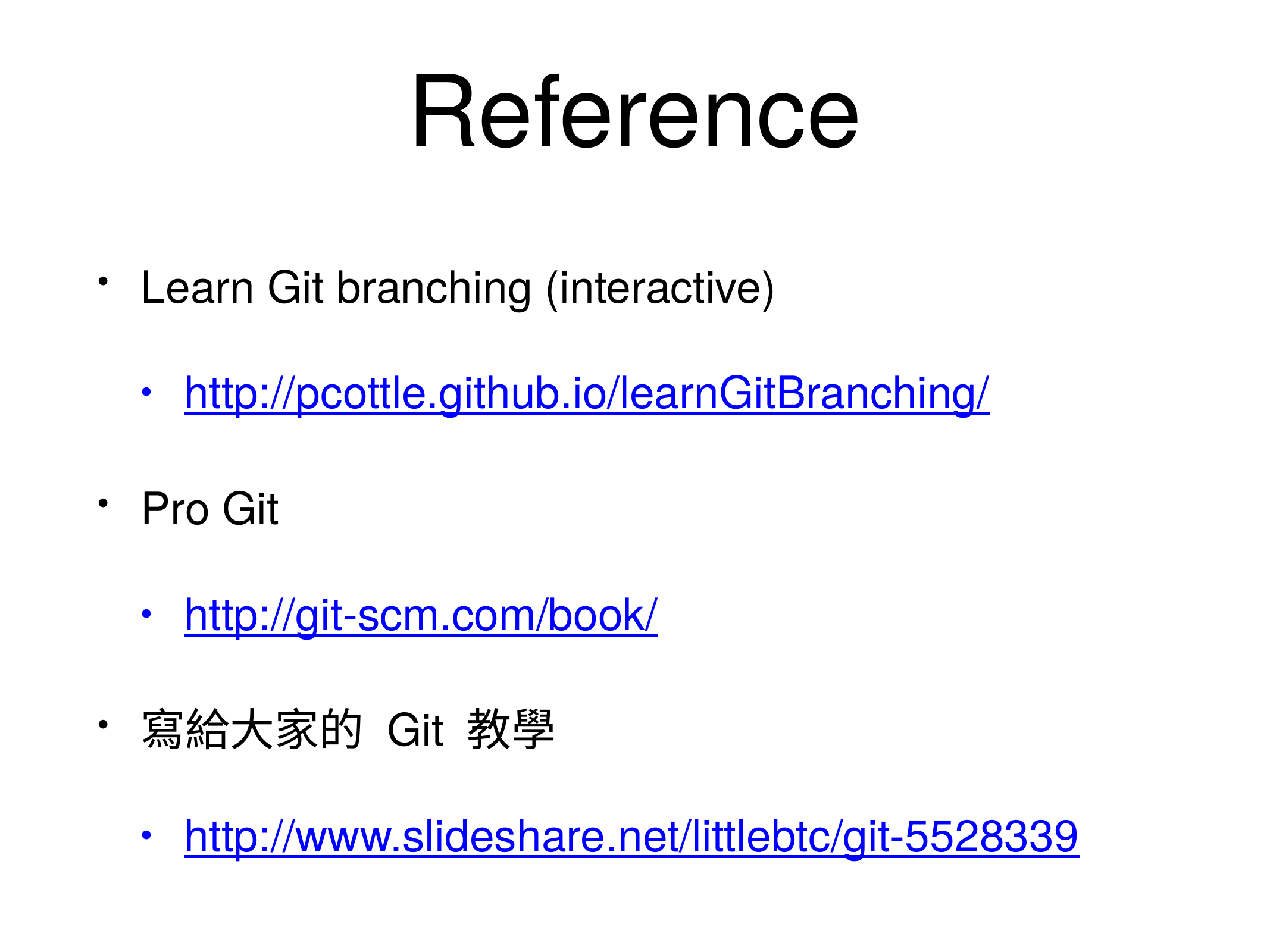

Reference
Learn Git branching (interactive)
http://pcottle.github.io/learnGitBranching/
Pro Git
http://git-scm.com/book/
寫給大家的 Git 教學
http://www.slideshare.net/littlebtc/git-5528339